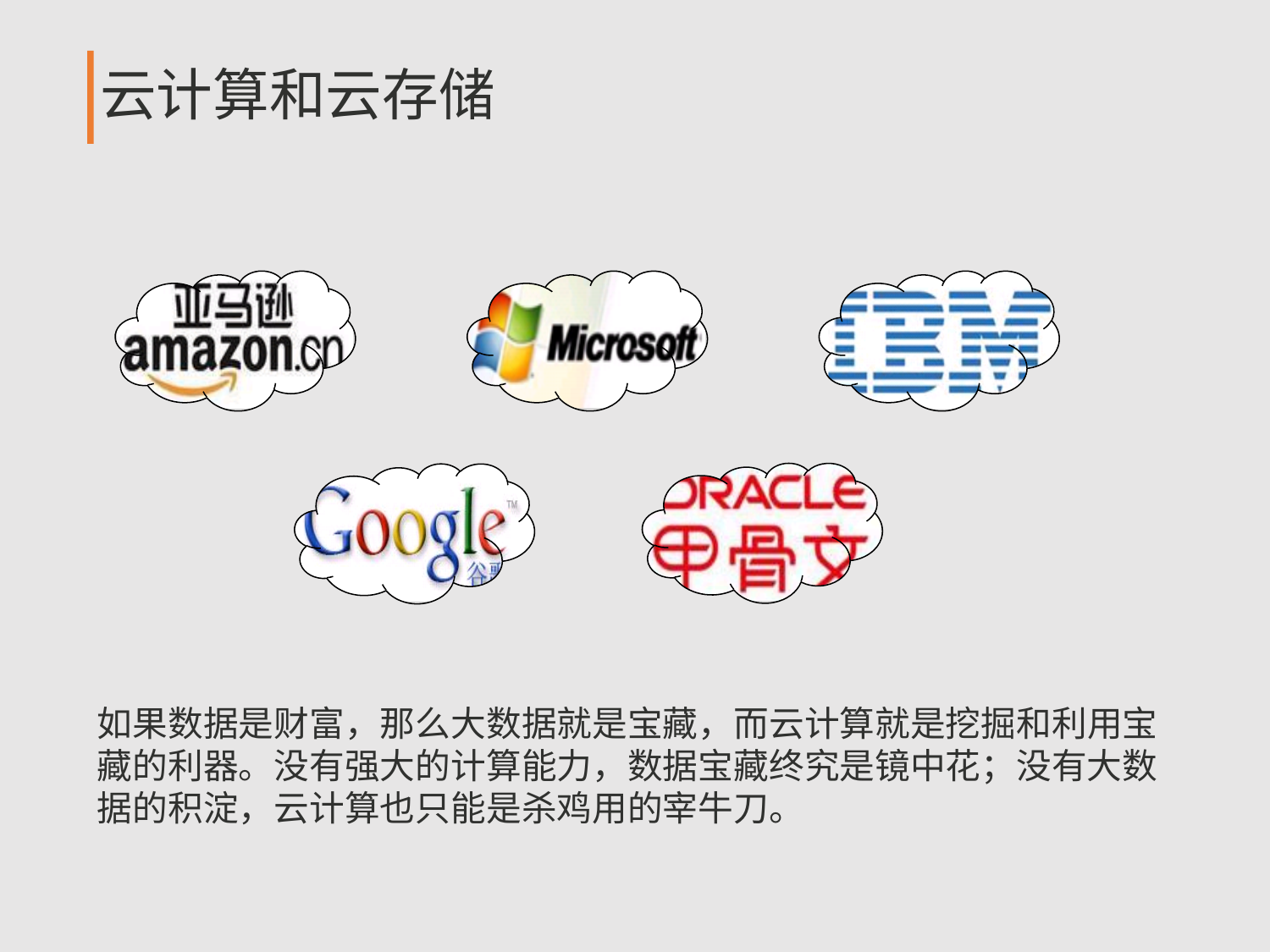

# 云计算和云存储

如果数据是财富，那么大数据就是宝藏，而云计算就是挖掘和利用宝藏的利器。没有强大的计算能力，数据宝藏终究是镜中花；没有大数据的积淀，云计算也只能是杀鸡用的宰牛刀。